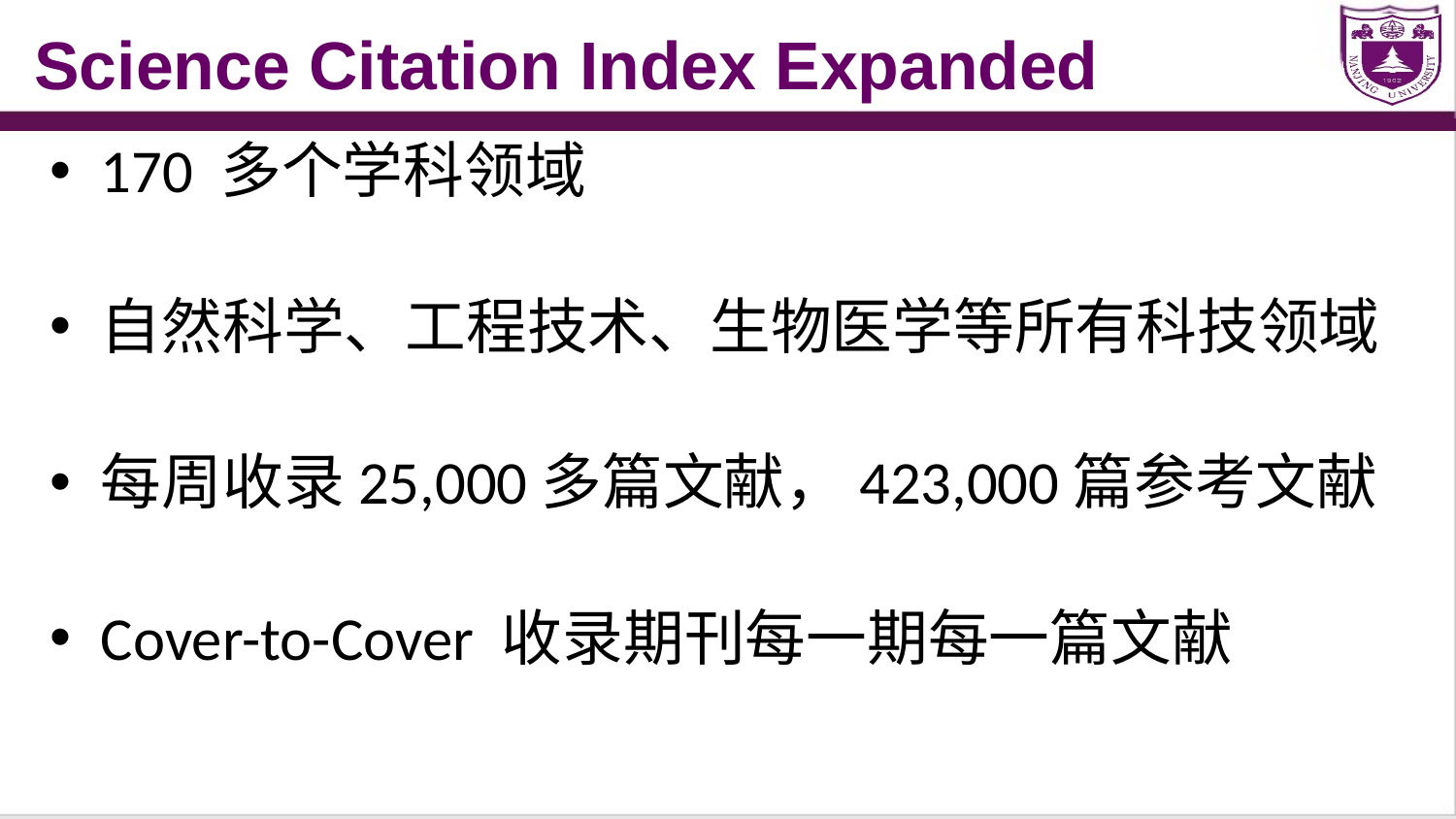

# Science Citation Index Expanded
170 多个学科领域

自然科学、工程技术、生物医学等所有科技领域

每周收录25,000多篇文献，423,000篇参考文献

Cover-to-Cover 收录期刊每一期每一篇文献